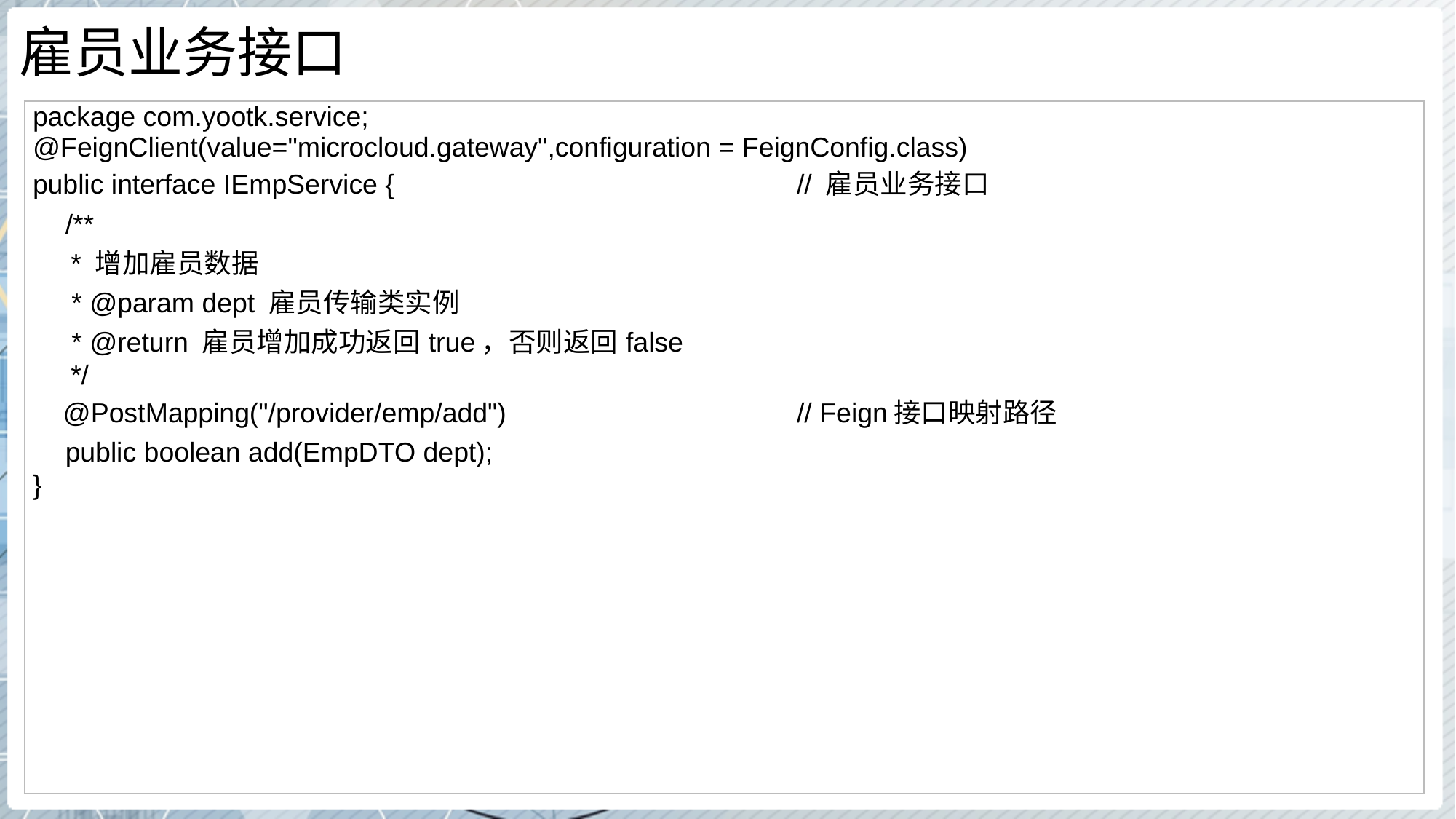

# 雇员业务接口
| package com.yootk.service; @FeignClient(value="microcloud.gateway",configuration = FeignConfig.class) public interface IEmpService { // 雇员业务接口 /\*\* \* 增加雇员数据 \* @param dept 雇员传输类实例 \* @return 雇员增加成功返回true，否则返回false \*/ @PostMapping("/provider/emp/add") // Feign接口映射路径 public boolean add(EmpDTO dept); } |
| --- |